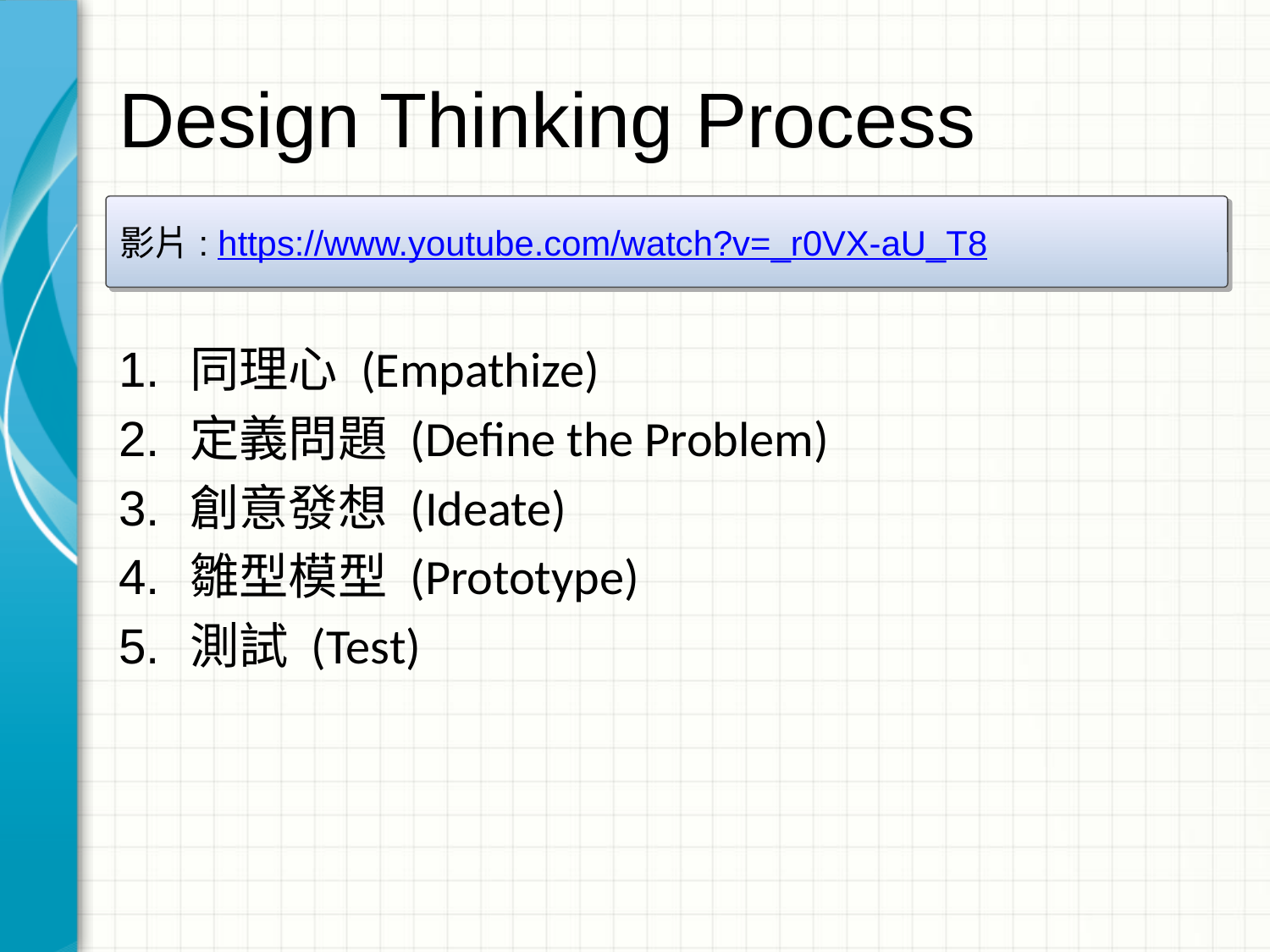

# Design Thinking Process
影片: https://www.youtube.com/watch?v=_r0VX-aU_T8
同理心 (Empathize)
定義問題 (Define the Problem)
創意發想 (Ideate)
雛型模型 (Prototype)
測試 (Test)